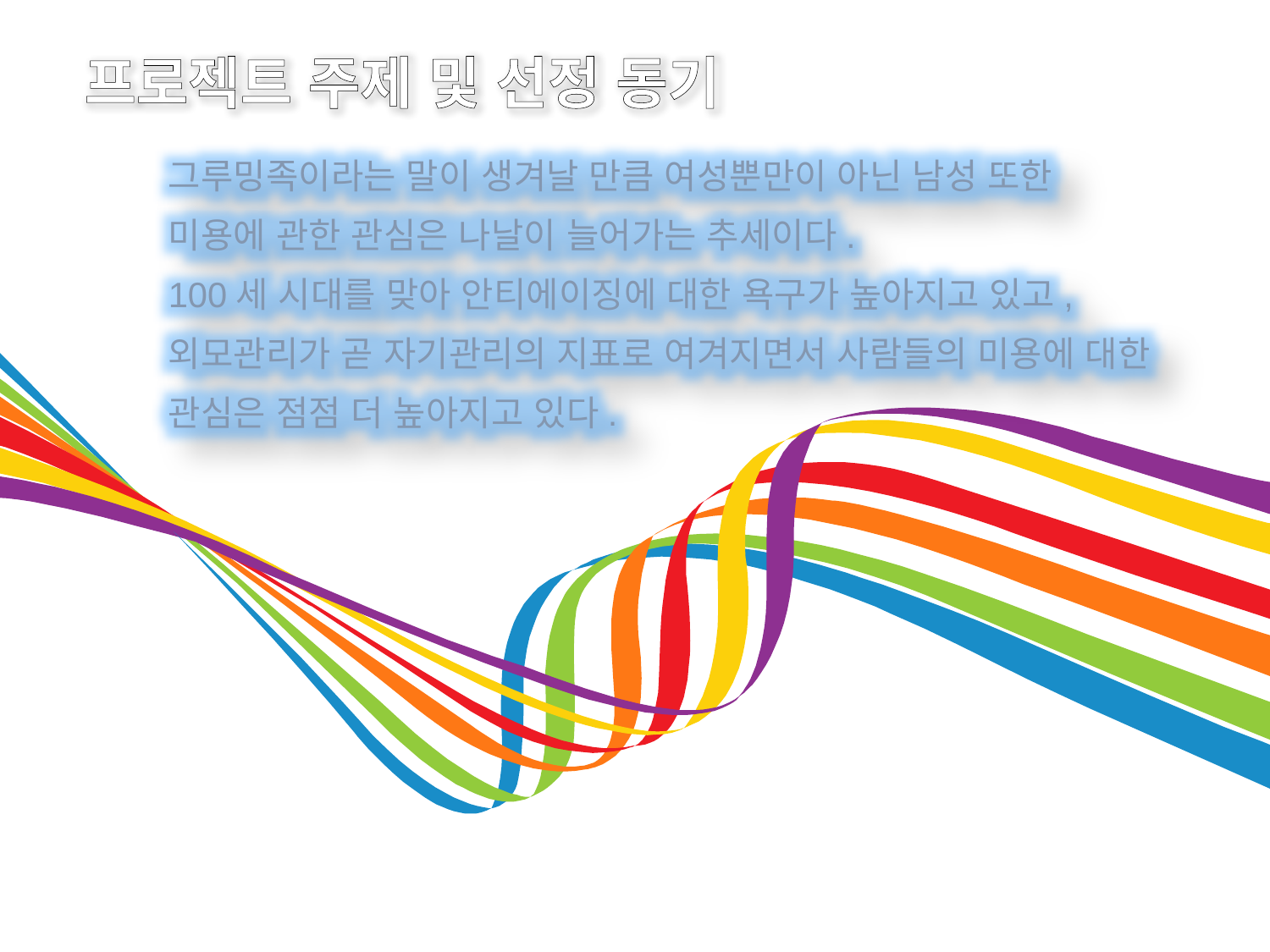

프로젝트 주제 및 선정 동기
그루밍족이라는 말이 생겨날 만큼 여성뿐만이 아닌 남성 또한

미용에 관한 관심은 나날이 늘어가는 추세이다.

100세 시대를 맞아 안티에이징에 대한 욕구가 높아지고 있고,

외모관리가 곧 자기관리의 지표로 여겨지면서 사람들의 미용에 대한

관심은 점점 더 높아지고 있다.